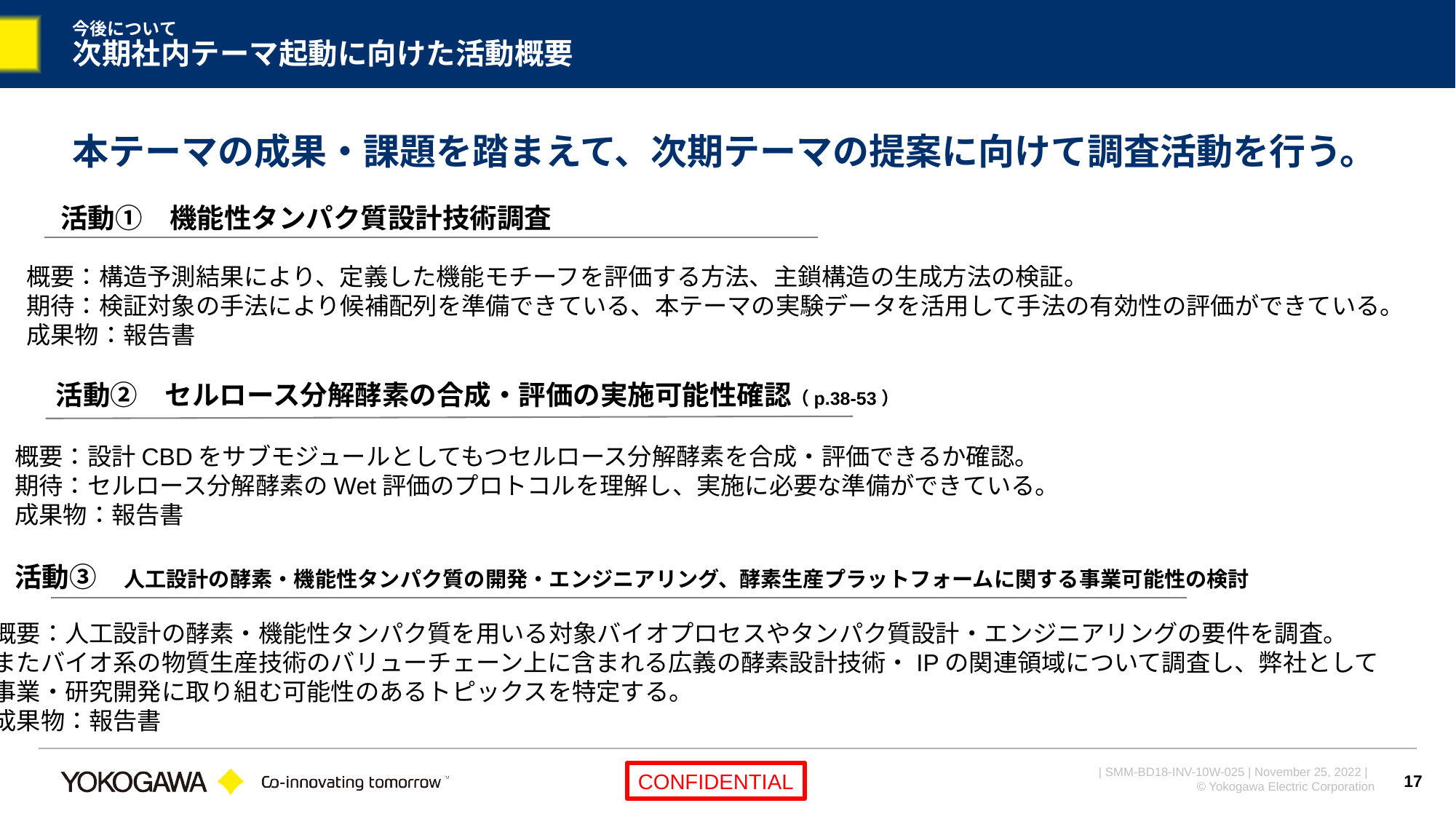

# 今後について 次期社内テーマ起動に向けた活動概要
本テーマの成果・課題を踏まえて、次期テーマの提案に向けて調査活動を行う。
活動①　機能性タンパク質設計技術調査
概要：構造予測結果により、定義した機能モチーフを評価する方法、主鎖構造の生成方法の検証。
期待：検証対象の手法により候補配列を準備できている、本テーマの実験データを活用して手法の有効性の評価ができている。
成果物：報告書
活動②　セルロース分解酵素の合成・評価の実施可能性確認（p.38-53）
概要：設計CBDをサブモジュールとしてもつセルロース分解酵素を合成・評価できるか確認。
期待：セルロース分解酵素のWet評価のプロトコルを理解し、実施に必要な準備ができている。
成果物：報告書
活動③　人工設計の酵素・機能性タンパク質の開発・エンジニアリング、酵素生産プラットフォームに関する事業可能性の検討
概要：人工設計の酵素・機能性タンパク質を用いる対象バイオプロセスやタンパク質設計・エンジニアリングの要件を調査。
またバイオ系の物質生産技術のバリューチェーン上に含まれる広義の酵素設計技術・IPの関連領域について調査し、弊社として
事業・研究開発に取り組む可能性のあるトピックスを特定する。
成果物：報告書
17